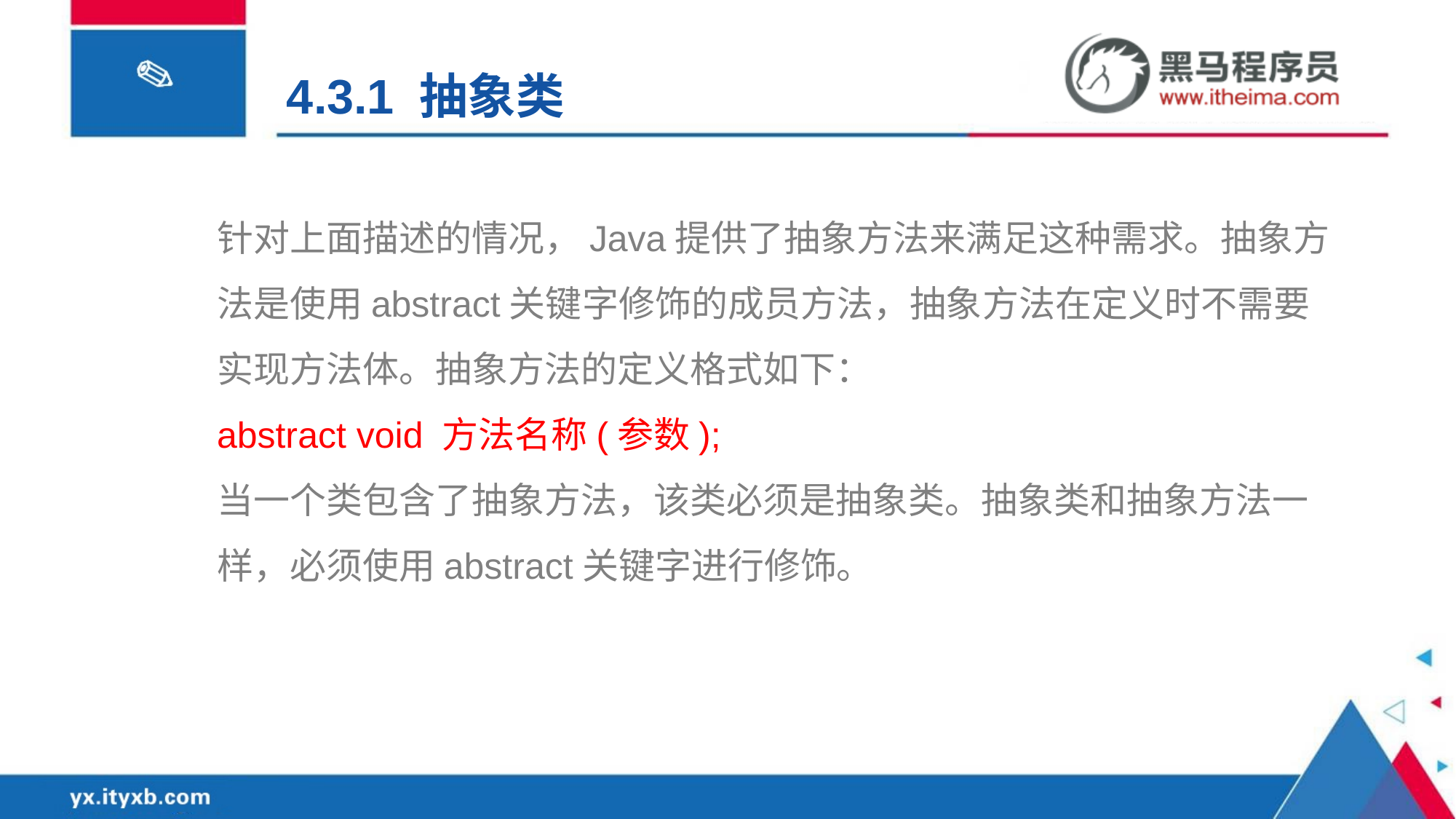

4.3.1 抽象类
针对上面描述的情况，Java提供了抽象方法来满足这种需求。抽象方法是使用abstract关键字修饰的成员方法，抽象方法在定义时不需要实现方法体。抽象方法的定义格式如下：
abstract void 方法名称(参数);
当一个类包含了抽象方法，该类必须是抽象类。抽象类和抽象方法一样，必须使用abstract关键字进行修饰。